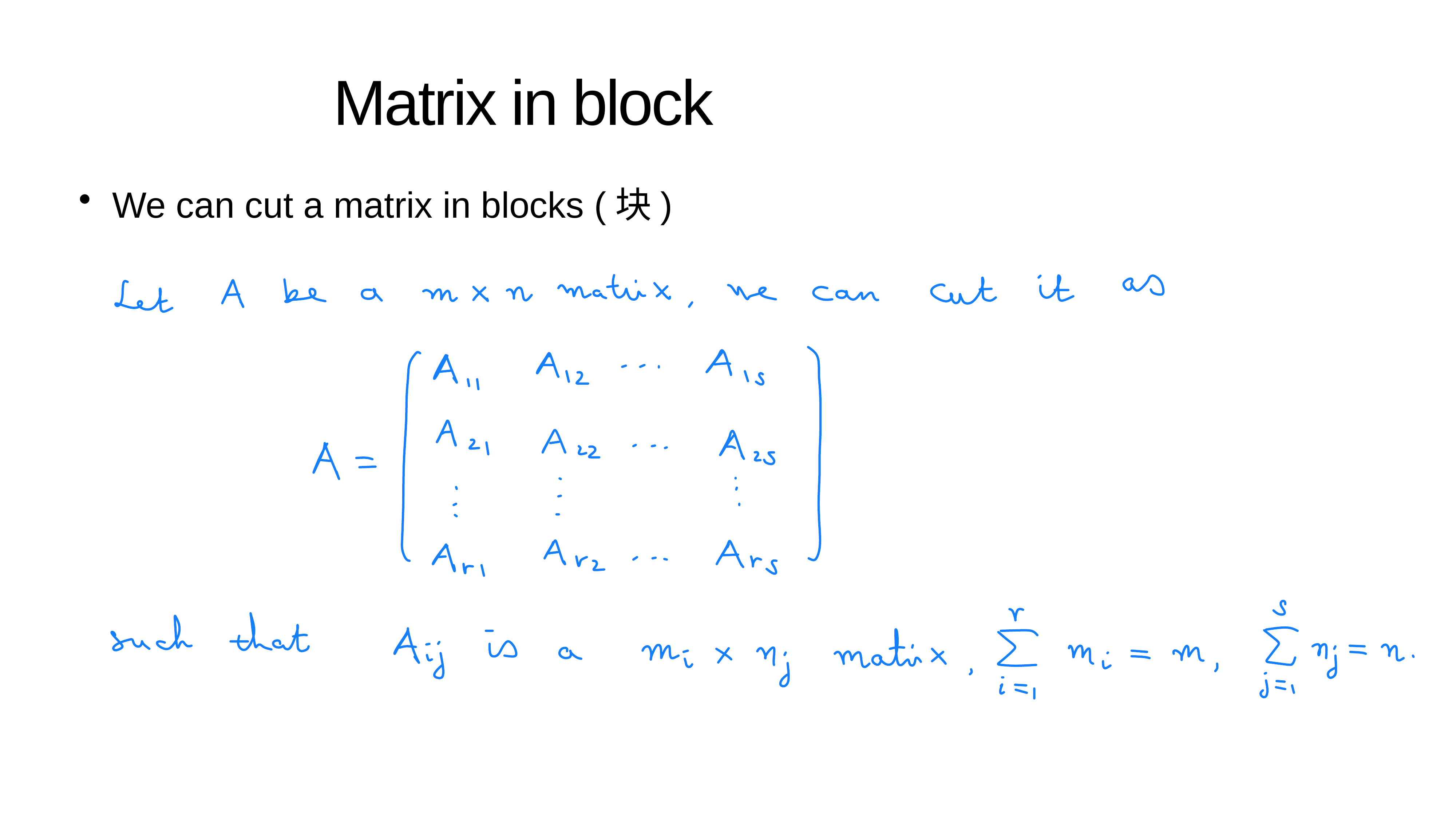

# Matrix in block
We can cut a matrix in blocks (块)